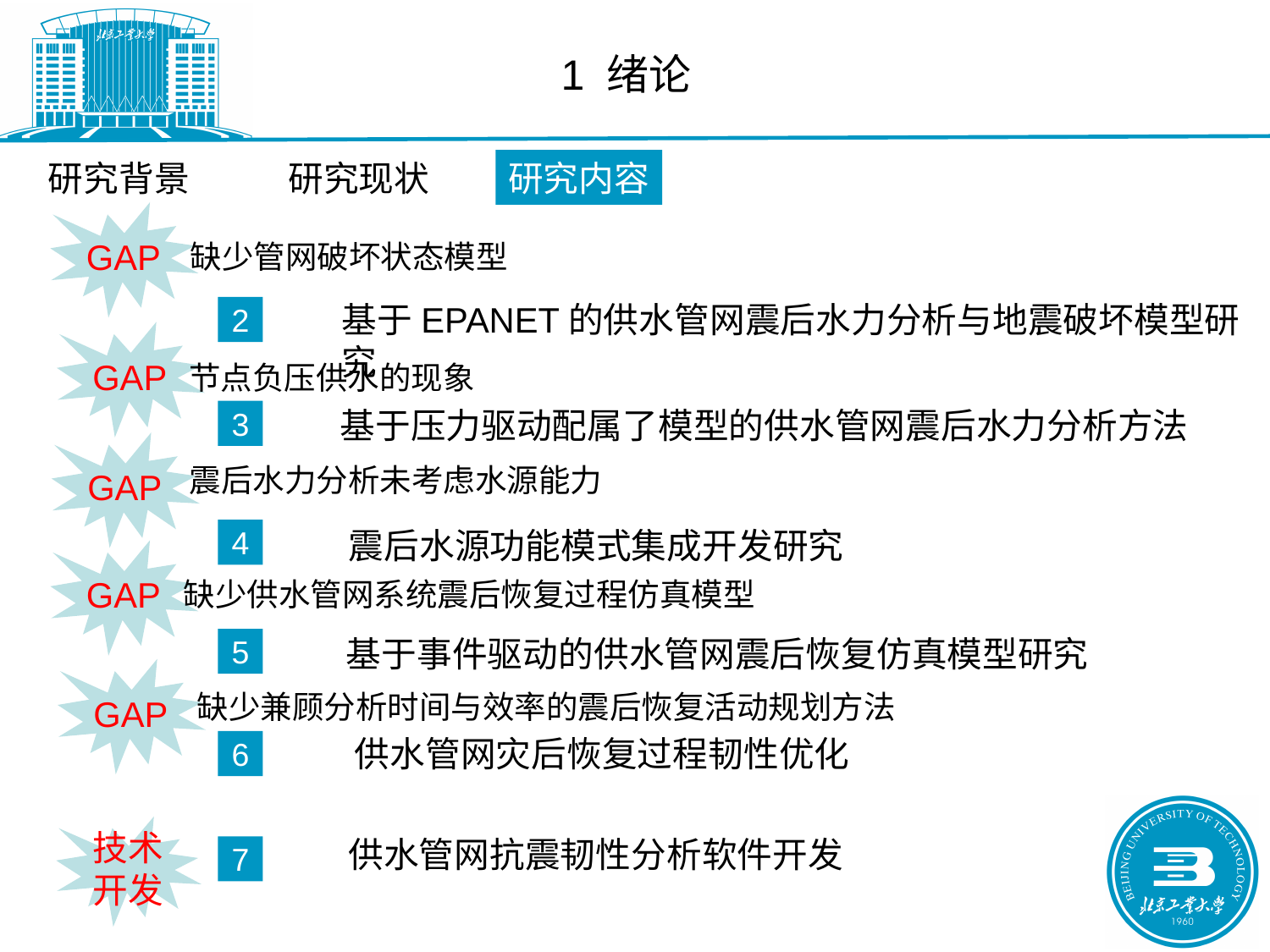

1 绪论
研究背景
研究现状
研究内容
GAP
缺少管网破坏状态模型
基于EPANET的供水管网震后水力分析与地震破坏模型研究
2
GAP
节点负压供水的现象
基于压力驱动配属了模型的供水管网震后水力分析方法
3
GAP
震后水力分析未考虑水源能力
震后水源功能模式集成开发研究
4
GAP
缺少供水管网系统震后恢复过程仿真模型
基于事件驱动的供水管网震后恢复仿真模型研究
5
GAP
缺少兼顾分析时间与效率的震后恢复活动规划方法
供水管网灾后恢复过程韧性优化
6
技术开发
供水管网抗震韧性分析软件开发
7